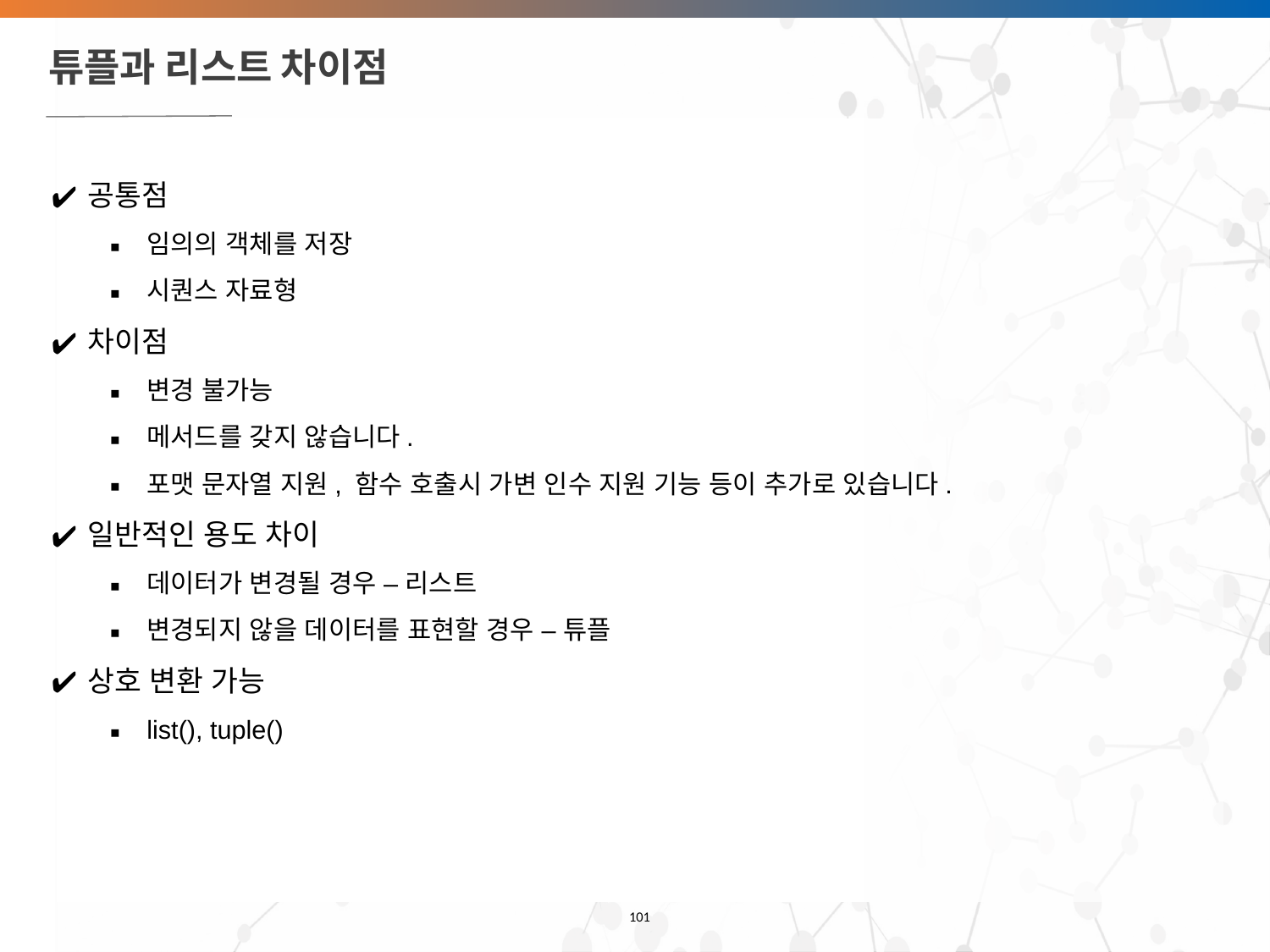

# 튜플과 리스트 차이점
공통점
임의의 객체를 저장
시퀀스 자료형
차이점
변경 불가능
메서드를 갖지 않습니다.
포맷 문자열 지원, 함수 호출시 가변 인수 지원 기능 등이 추가로 있습니다.
일반적인 용도 차이
데이터가 변경될 경우 – 리스트
변경되지 않을 데이터를 표현할 경우 – 튜플
상호 변환 가능
list(), tuple()

101